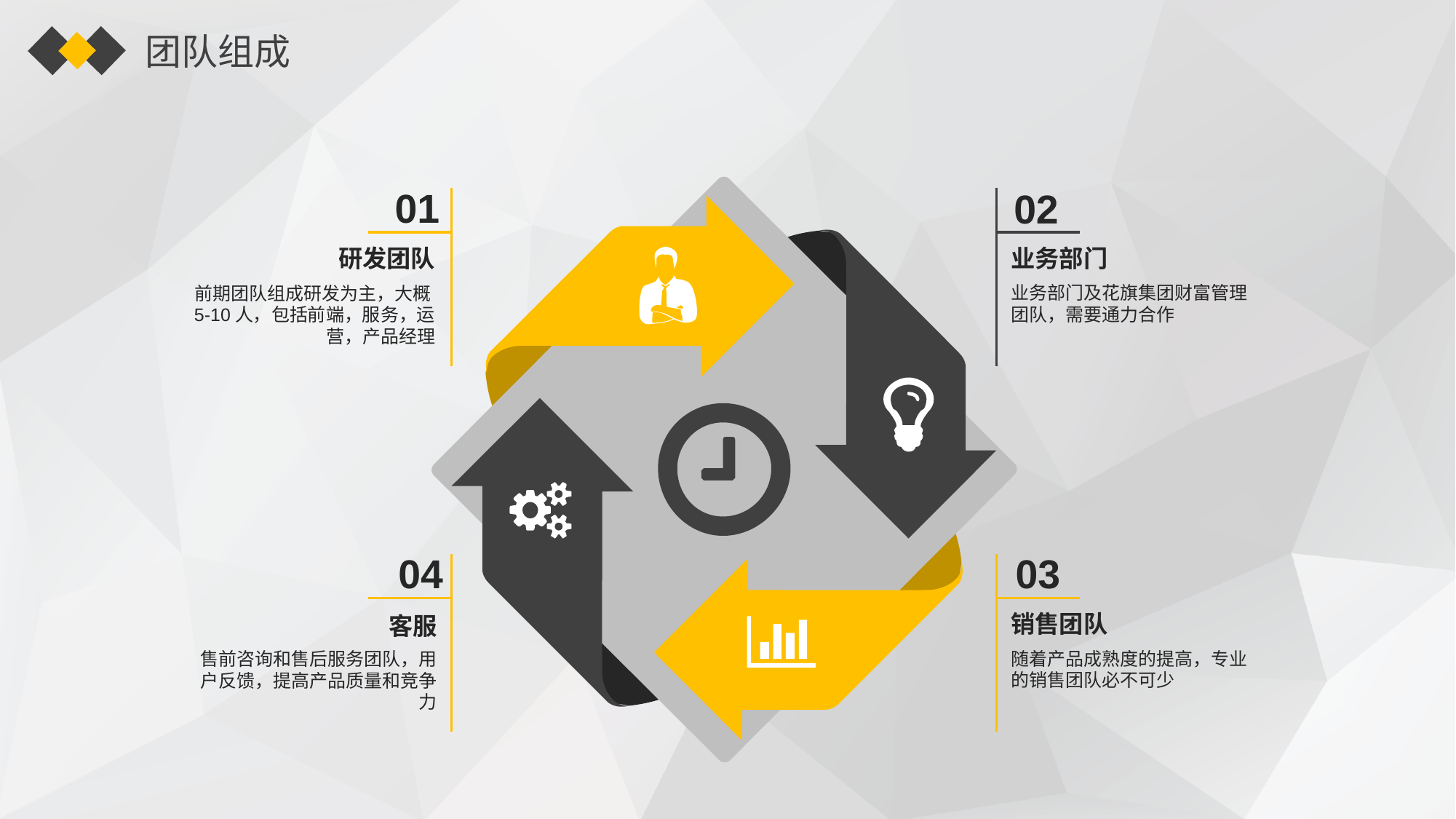

团队组成

01
02

研发团队
业务部门

前期团队组成研发为主，大概5-10人，包括前端，服务，运营，产品经理
业务部门及花旗集团财富管理团队，需要通力合作

04
03

销售团队
客服

售前咨询和售后服务团队，用户反馈，提高产品质量和竞争力
随着产品成熟度的提高，专业的销售团队必不可少